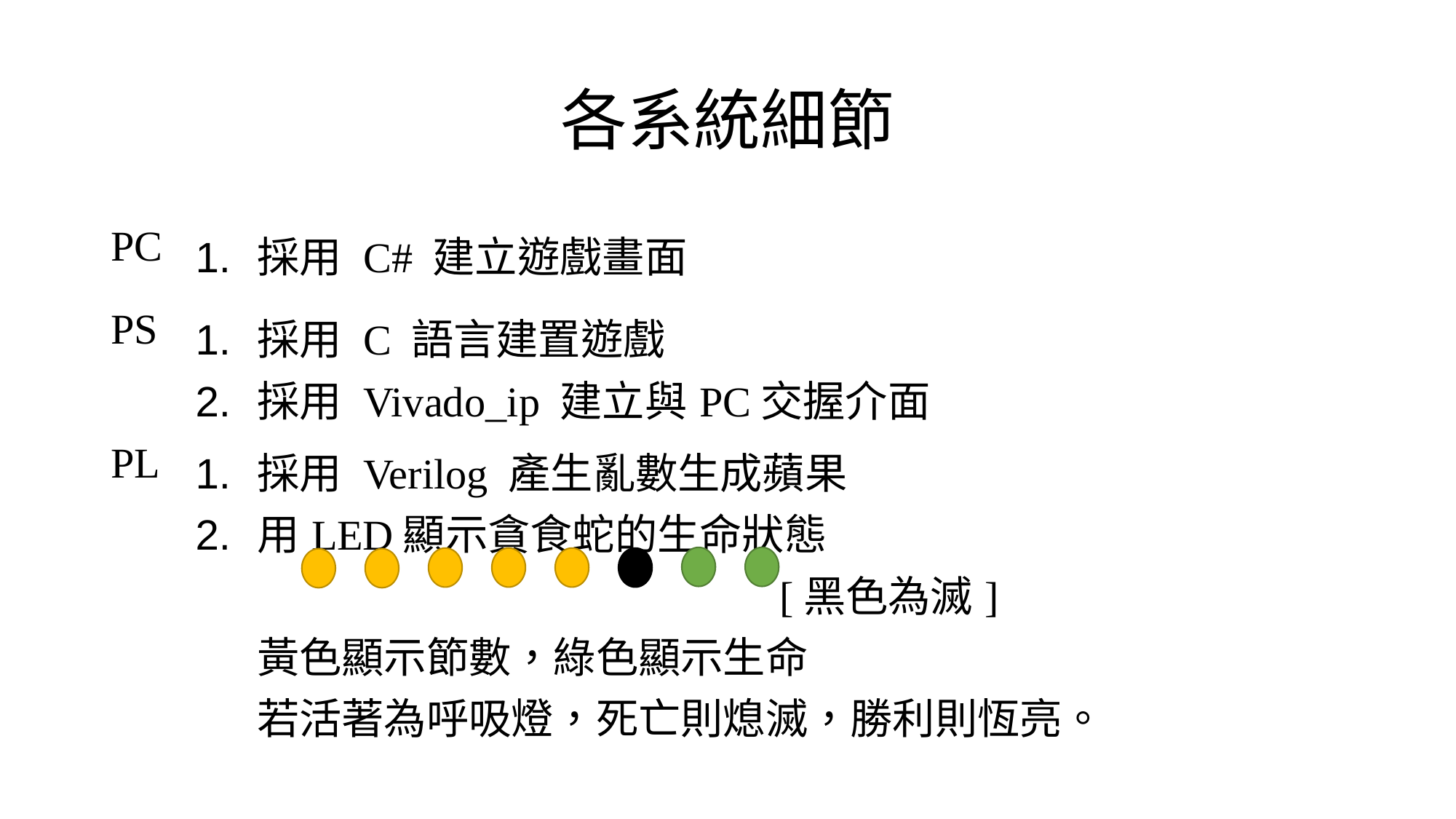

# 各系統細節
| PC | 採用 C# 建立遊戲畫面 |
| --- | --- |
| PS | 採用 C 語言建置遊戲 採用 Vivado\_ip 建立與PC交握介面 |
| PL | 採用 Verilog 產生亂數生成蘋果 用LED顯示貪食蛇的生命狀態 [黑色為滅] 黃色顯示節數，綠色顯示生命 若活著為呼吸燈，死亡則熄滅，勝利則恆亮。 |